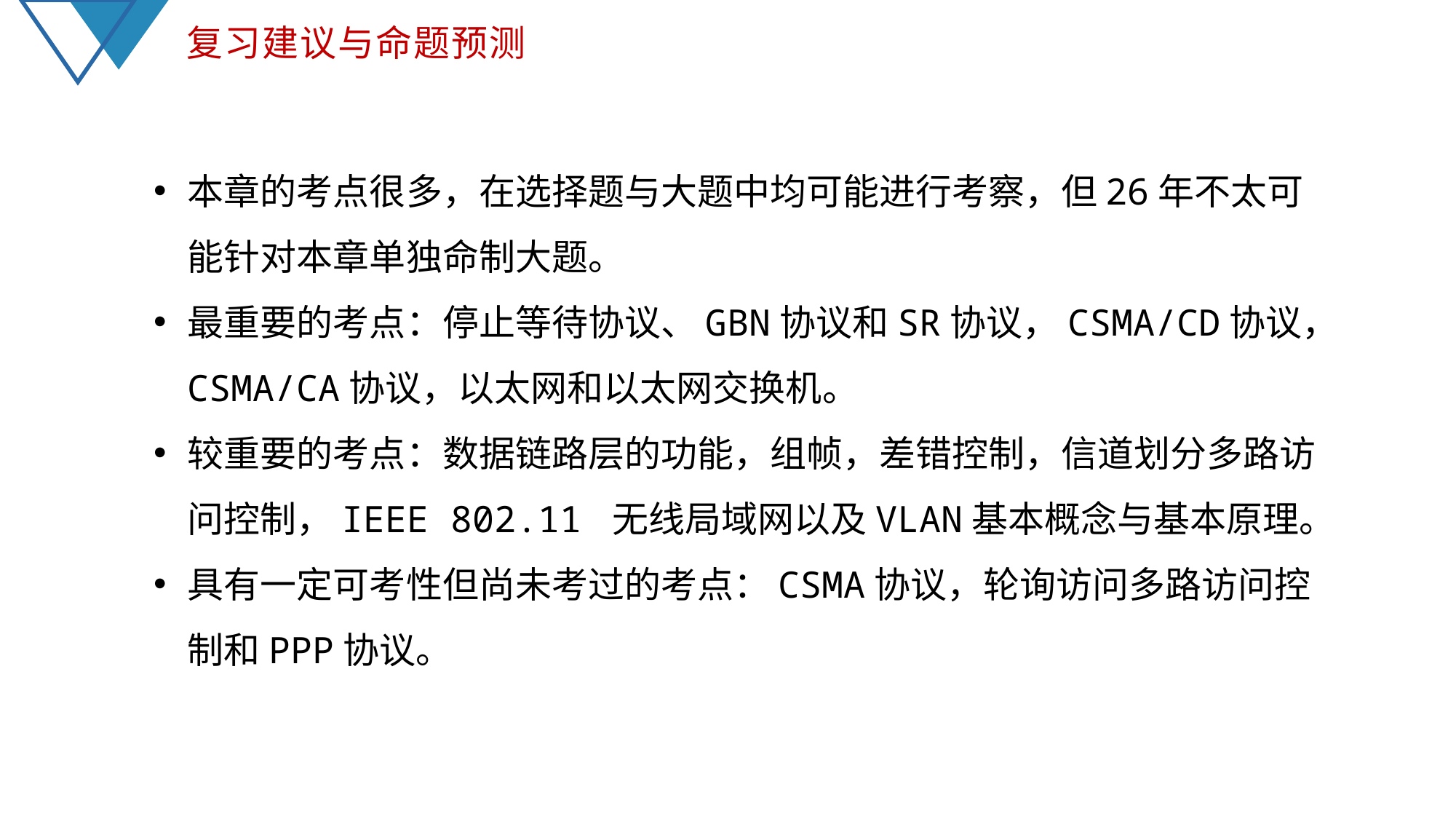

复习建议与命题预测

本章的考点很多，在选择题与大题中均可能进行考察，但26年不太可能针对本章单独命制大题。
最重要的考点：停止等待协议、GBN协议和SR协议，CSMA/CD协议，CSMA/CA协议，以太网和以太网交换机。
较重要的考点：数据链路层的功能，组帧，差错控制，信道划分多路访问控制，IEEE 802.11 无线局域网以及VLAN基本概念与基本原理。
具有一定可考性但尚未考过的考点：CSMA协议，轮询访问多路访问控制和PPP协议。